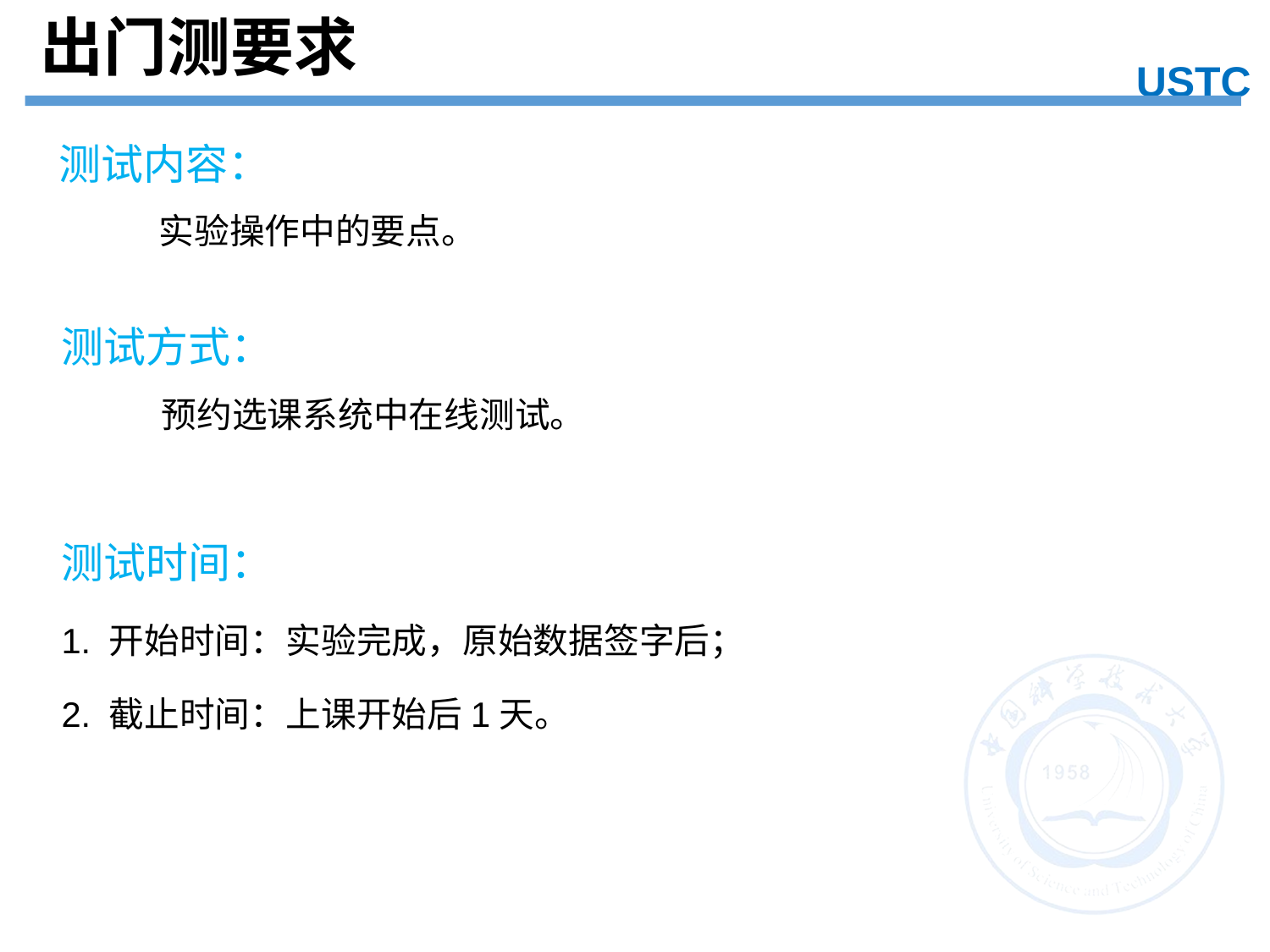

出门测要求
USTC

实验目的
测试内容：
实验操作中的要点。
测试方式：
预约选课系统中在线测试。

测试时间：
开始时间：实验完成，原始数据签字后；
截止时间：上课开始后1天。